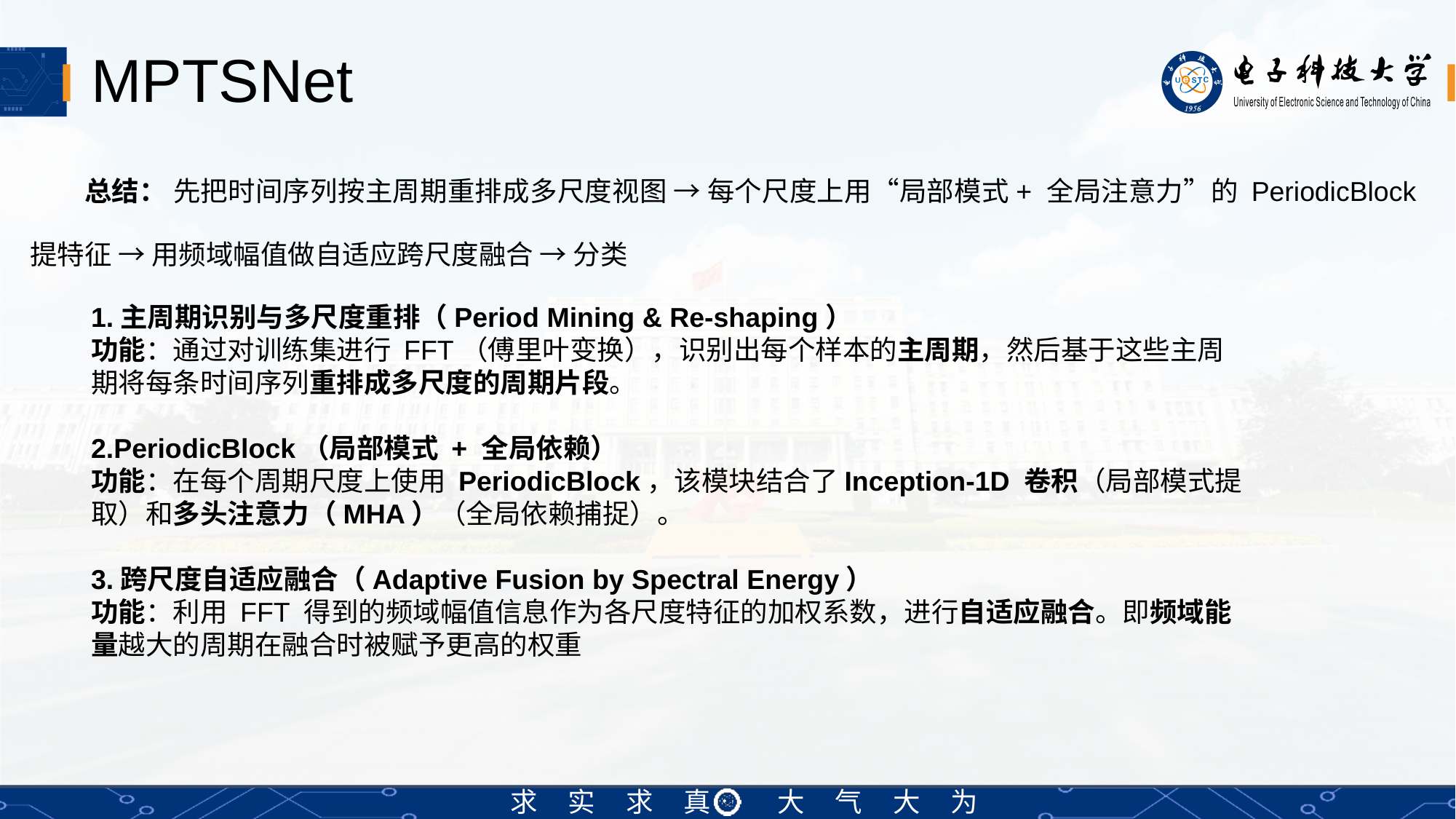

# MPTSNet
总结： 先把时间序列按主周期重排成多尺度视图 → 每个尺度上用“局部模式+ 全局注意力”的 PeriodicBlock 提特征 → 用频域幅值做自适应跨尺度融合 → 分类

1.主周期识别与多尺度重排（Period Mining & Re-shaping）
功能：通过对训练集进行 FFT（傅里叶变换），识别出每个样本的主周期，然后基于这些主周期将每条时间序列重排成多尺度的周期片段。

2.PeriodicBlock（局部模式 + 全局依赖）
功能：在每个周期尺度上使用 PeriodicBlock，该模块结合了Inception-1D 卷积（局部模式提取）和多头注意力（MHA）（全局依赖捕捉）。

3.跨尺度自适应融合（Adaptive Fusion by Spectral Energy）
功能：利用 FFT 得到的频域幅值信息作为各尺度特征的加权系数，进行自适应融合。即频域能量越大的周期在融合时被赋予更高的权重